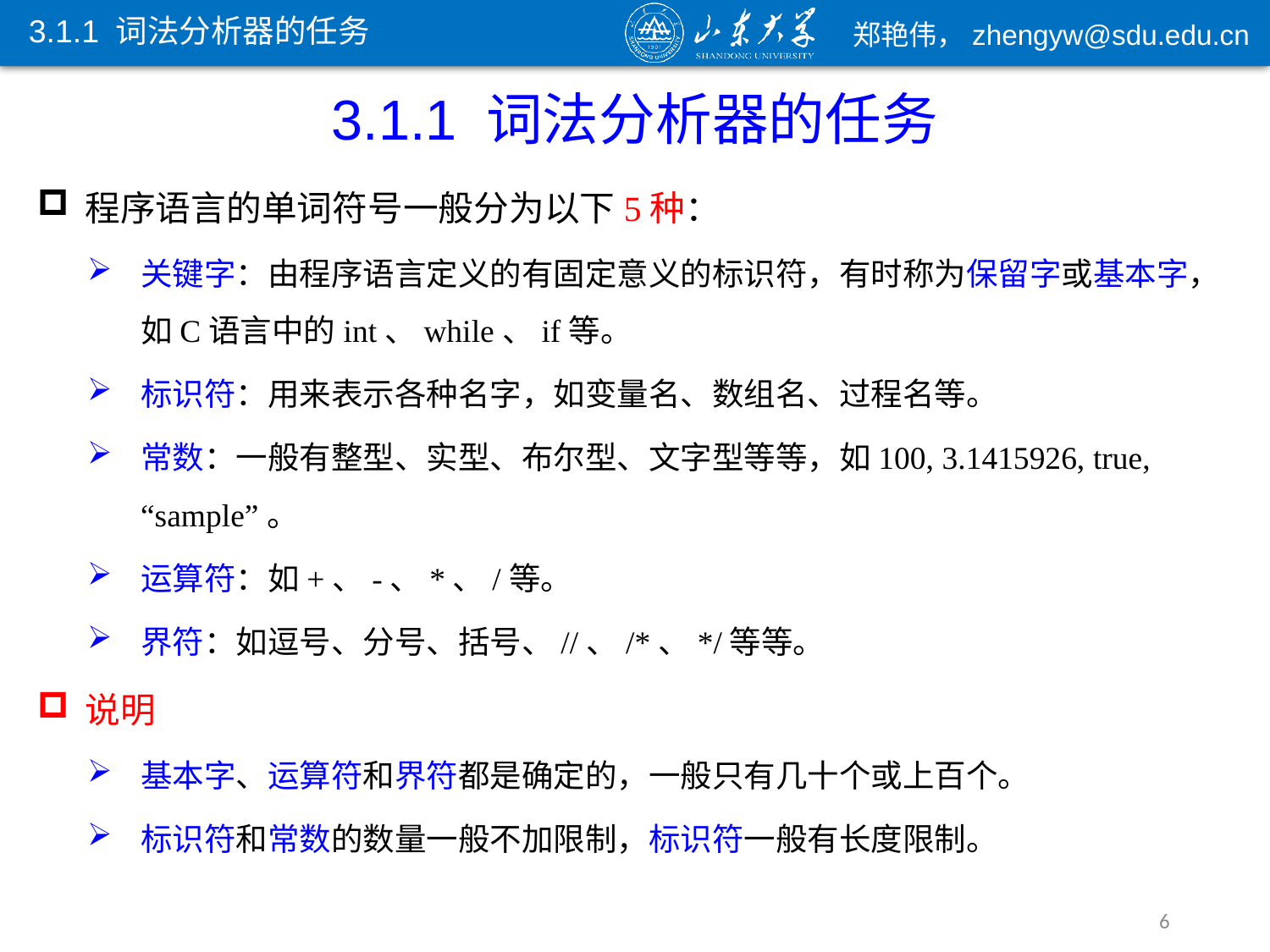

3.1.1 词法分析器的任务
3.1.1 词法分析器的任务
程序语言的单词符号一般分为以下5种：
关键字：由程序语言定义的有固定意义的标识符，有时称为保留字或基本字，如C语言中的int、while、if等。
标识符：用来表示各种名字，如变量名、数组名、过程名等。
常数：一般有整型、实型、布尔型、文字型等等，如100, 3.1415926, true, “sample”。
运算符：如+、-、*、/等。
界符：如逗号、分号、括号、//、/*、*/等等。
说明
基本字、运算符和界符都是确定的，一般只有几十个或上百个。
标识符和常数的数量一般不加限制，标识符一般有长度限制。
6